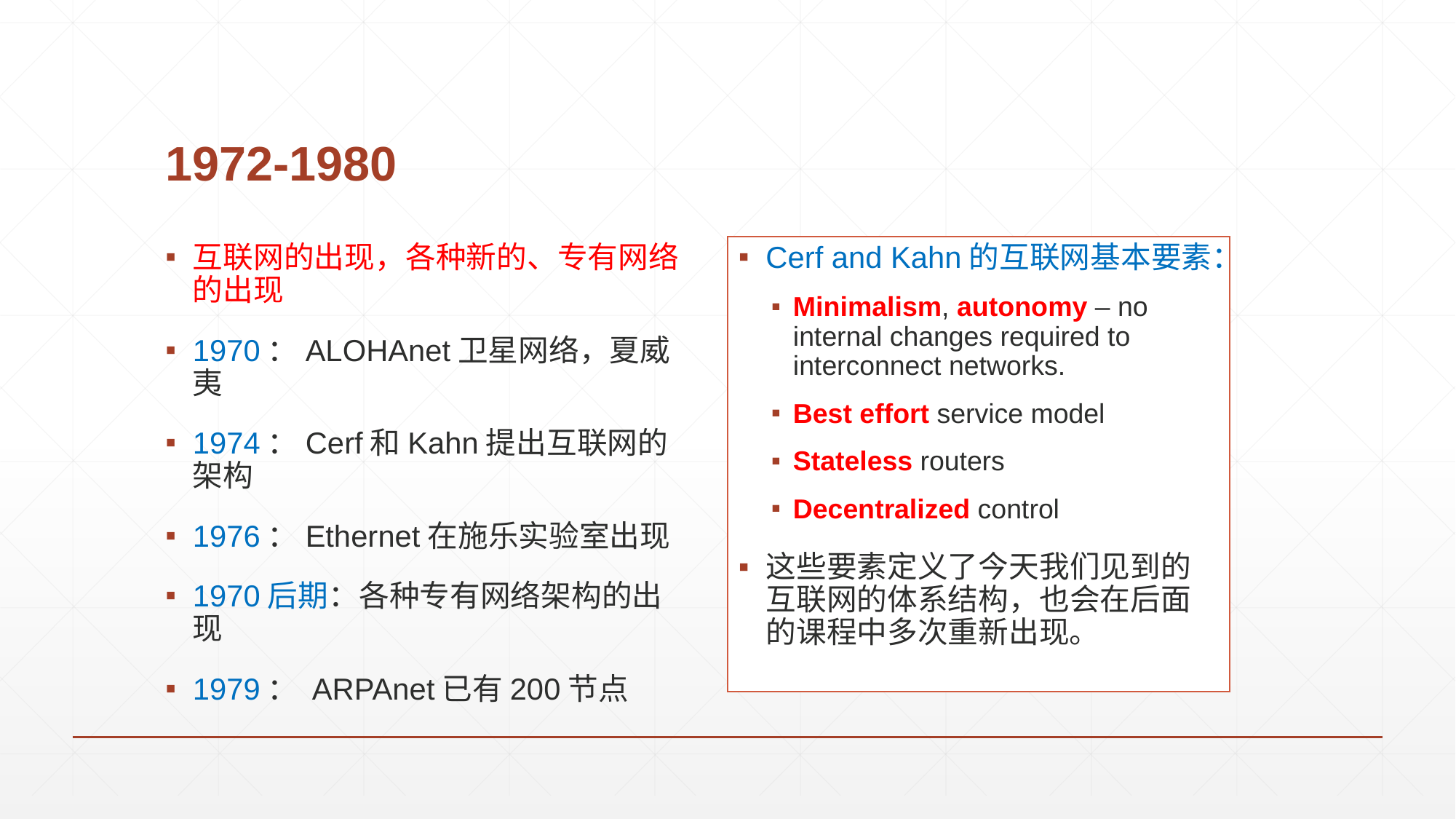

# 1972-1980
Cerf and Kahn的互联网基本要素：
Minimalism, autonomy – no internal changes required to interconnect networks.
Best effort service model
Stateless routers
Decentralized control
这些要素定义了今天我们见到的互联网的体系结构，也会在后面的课程中多次重新出现。
互联网的出现，各种新的、专有网络的出现
1970：ALOHAnet卫星网络，夏威夷
1974：Cerf和Kahn提出互联网的架构
1976：Ethernet在施乐实验室出现
1970后期：各种专有网络架构的出现
1979： ARPAnet已有200节点